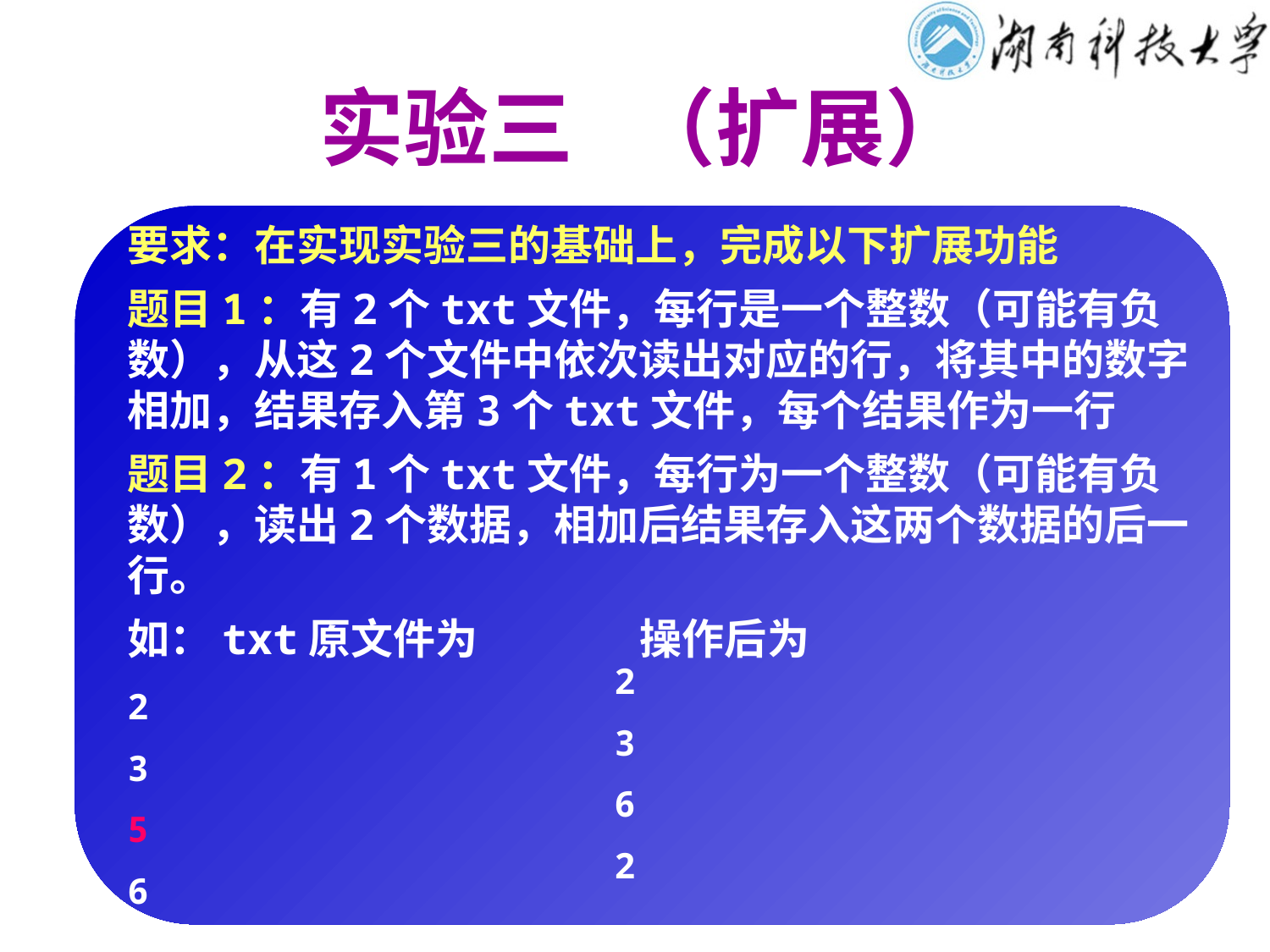

实验三   （扩展）

要求：在实现实验三的基础上，完成以下扩展功能
题目1：有2个txt文件，每行是一个整数（可能有负数），从这2个文件中依次读出对应的行，将其中的数字相加，结果存入第3个txt文件，每个结果作为一行
题目2：有1个txt文件，每行为一个整数（可能有负数），读出2个数据，相加后结果存入这两个数据的后一行。
如：txt原文件为                 操作后为
                       2                           2
                       3                           3
                       6                           5
                       2                           6
                                                   2
                                                   8